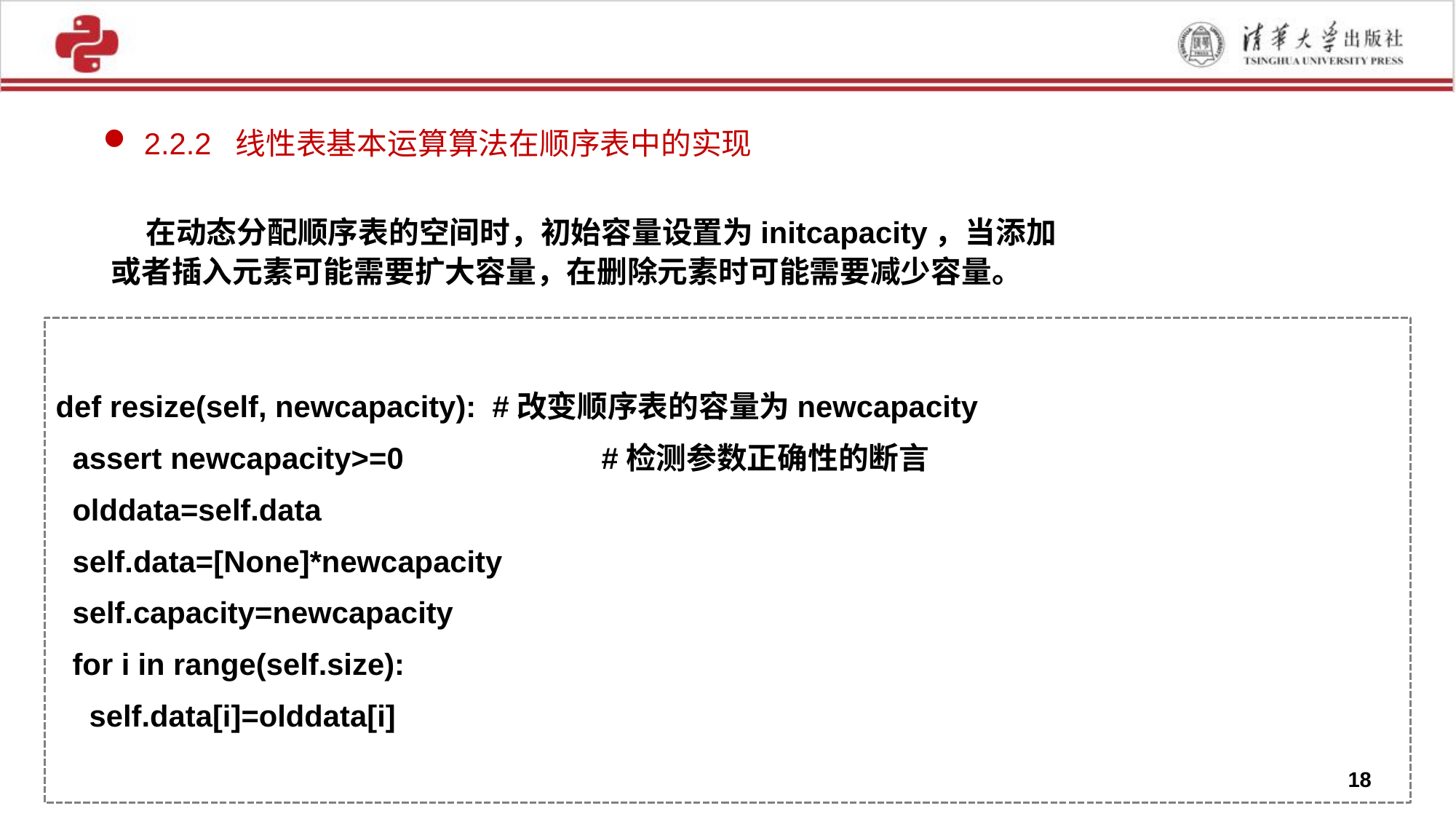

2.2.2  线性表基本运算算法在顺序表中的实现
    在动态分配顺序表的空间时，初始容量设置为initcapacity，当添加或者插入元素可能需要扩大容量，在删除元素时可能需要减少容量。
def resize(self, newcapacity):	#改变顺序表的容量为newcapacity
  assert newcapacity>=0		#检测参数正确性的断言
  olddata=self.data
  self.data=[None]*newcapacity
  self.capacity=newcapacity
  for i in range(self.size):
    self.data[i]=olddata[i]
18